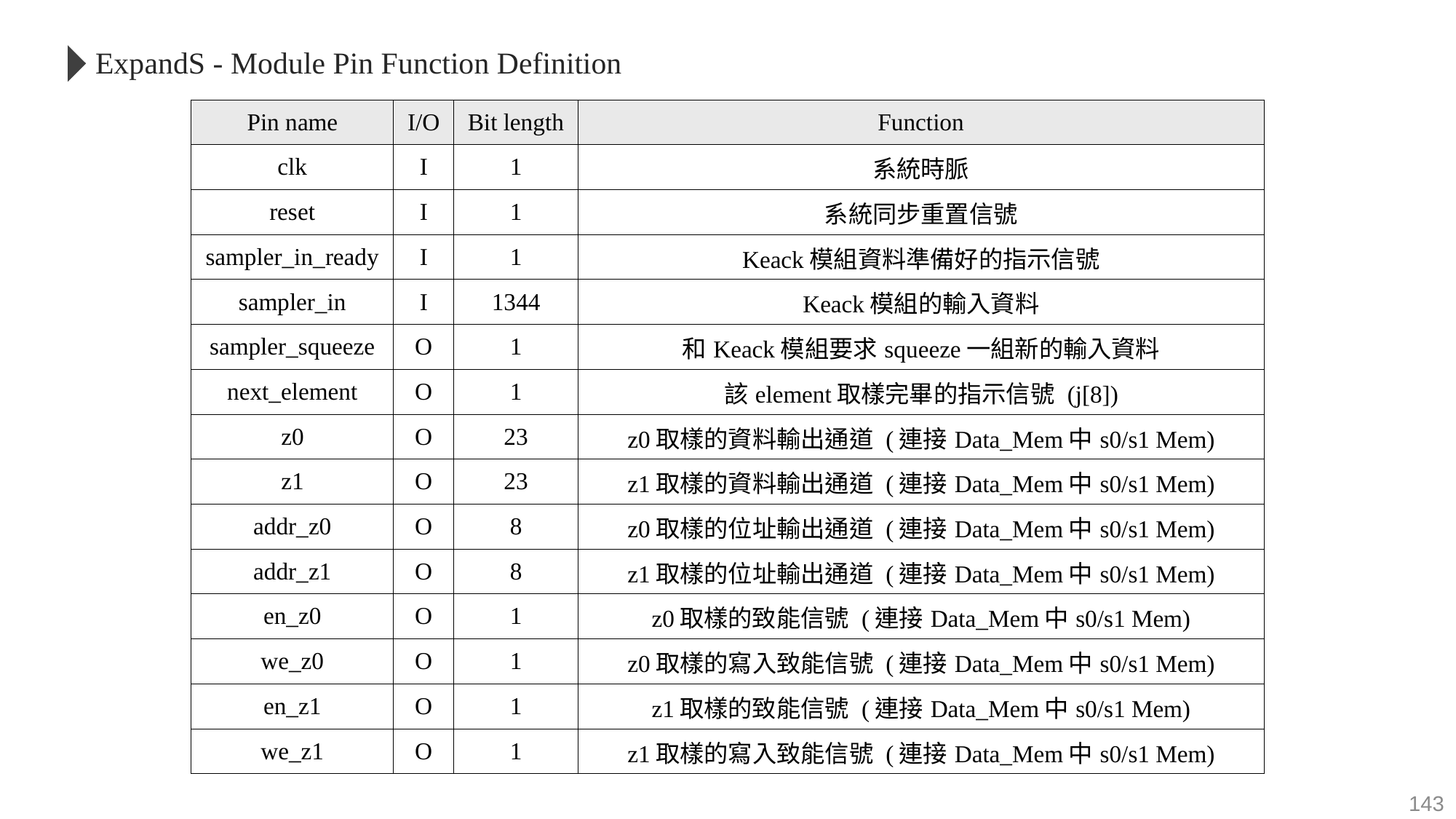

ExpandS - Module Pin Function Definition

| Pin name | I/O | Bit length | Function |
| --- | --- | --- | --- |
| clk | I | 1 | 系統時脈 |
| reset | I | 1 | 系統同步重置信號 |
| sampler\_in\_ready | I | 1 | Keack模組資料準備好的指示信號 |
| sampler\_in | I | 1344 | Keack模組的輸入資料 |
| sampler\_squeeze | O | 1 | 和Keack模組要求squeeze一組新的輸入資料 |
| next\_element | O | 1 | 該element取樣完畢的指示信號 (j[8]) |
| z0 | O | 23 | z0取樣的資料輸出通道 (連接Data\_Mem中s0/s1 Mem) |
| z1 | O | 23 | z1取樣的資料輸出通道 (連接Data\_Mem中s0/s1 Mem) |
| addr\_z0 | O | 8 | z0取樣的位址輸出通道 (連接Data\_Mem中s0/s1 Mem) |
| addr\_z1 | O | 8 | z1取樣的位址輸出通道 (連接Data\_Mem中s0/s1 Mem) |
| en\_z0 | O | 1 | z0取樣的致能信號 (連接Data\_Mem中s0/s1 Mem) |
| we\_z0 | O | 1 | z0取樣的寫入致能信號 (連接Data\_Mem中s0/s1 Mem) |
| en\_z1 | O | 1 | z1取樣的致能信號 (連接Data\_Mem中s0/s1 Mem) |
| we\_z1 | O | 1 | z1取樣的寫入致能信號 (連接Data\_Mem中s0/s1 Mem) |
143